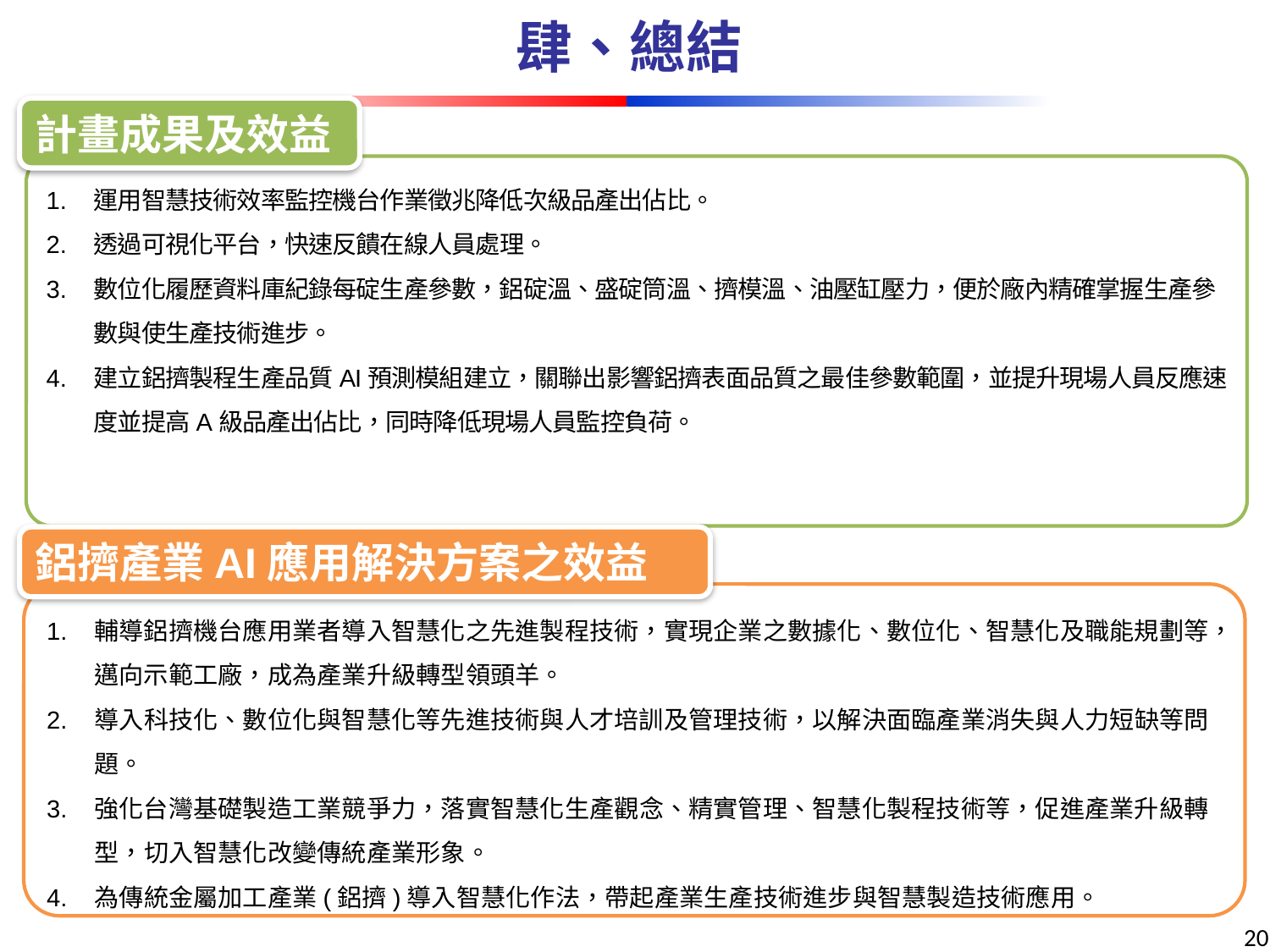

肆、總結
計畫成果及效益
運用智慧技術效率監控機台作業徵兆降低次級品產出佔比。
透過可視化平台，快速反饋在線人員處理。
數位化履歷資料庫紀錄每碇生產參數，鋁碇溫、盛碇筒溫、擠模溫、油壓缸壓力，便於廠內精確掌握生產參數與使生產技術進步。
建立鋁擠製程生產品質AI預測模組建立，關聯出影響鋁擠表面品質之最佳參數範圍，並提升現場人員反應速度並提高A級品產出佔比，同時降低現場人員監控負荷。
鋁擠產業AI應用解決方案之效益
輔導鋁擠機台應用業者導入智慧化之先進製程技術，實現企業之數據化、數位化、智慧化及職能規劃等，邁向示範工廠，成為產業升級轉型領頭羊。
導入科技化、數位化與智慧化等先進技術與人才培訓及管理技術，以解決面臨產業消失與人力短缺等問題。
強化台灣基礎製造工業競爭力，落實智慧化生產觀念、精實管理、智慧化製程技術等，促進產業升級轉型，切入智慧化改變傳統產業形象。
為傳統金屬加工產業(鋁擠)導入智慧化作法，帶起產業生產技術進步與智慧製造技術應用。